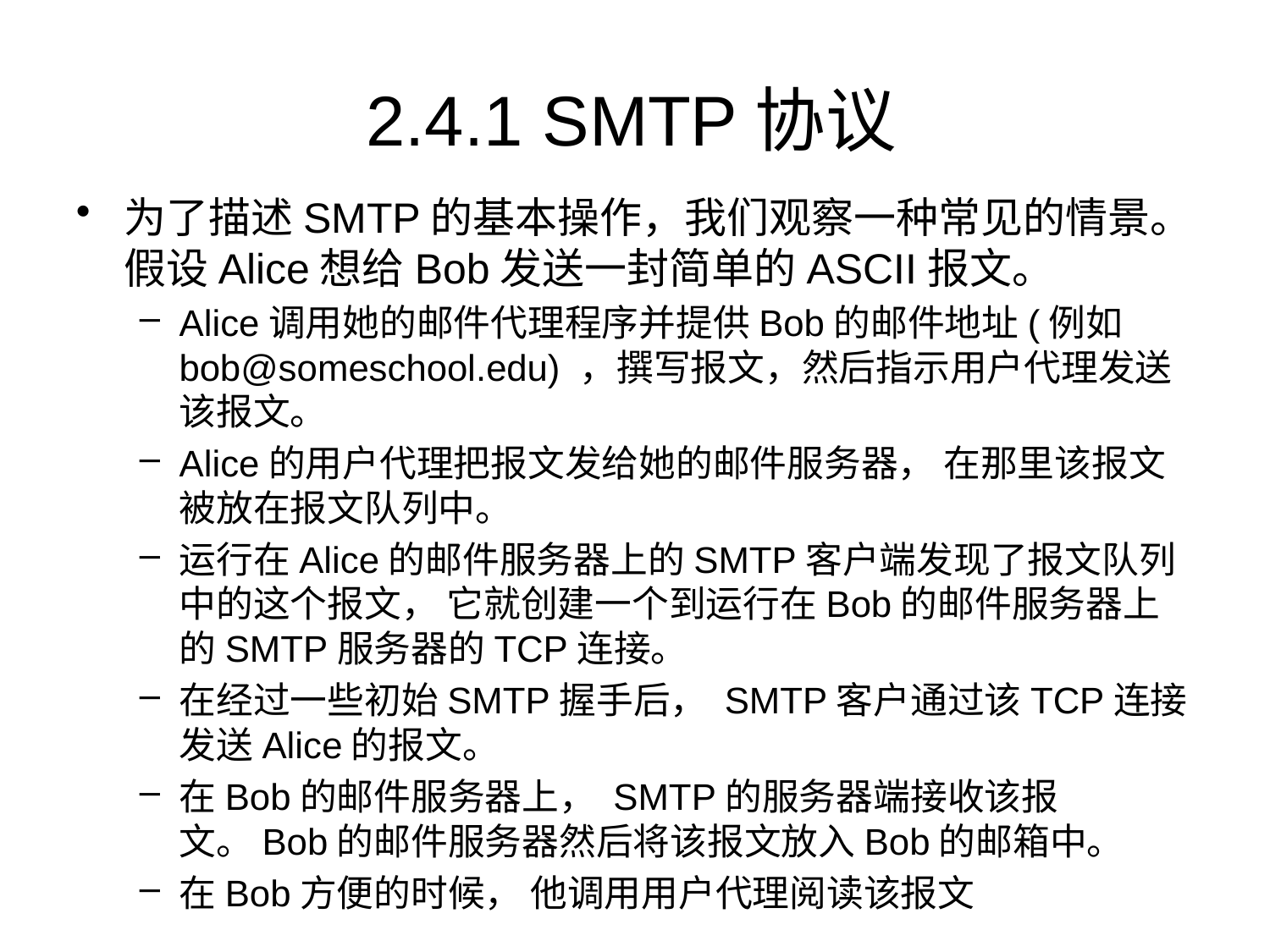

# 2.4.1 SMTP协议
为了描述SMTP的基本操作，我们观察一种常见的情景。假设Alice想给Bob发送一封简单的ASCII报文。
Alice调用她的邮件代理程序并提供Bob的邮件地址(例如bob@someschool.edu) ，撰写报文，然后指示用户代理发送该报文。
Alice的用户代理把报文发给她的邮件服务器， 在那里该报文被放在报文队列中。
运行在Alice的邮件服务器上的SMTP客户端发现了报文队列中的这个报文， 它就创建一个到运行在Bob的邮件服务器上的SMTP服务器的TCP连接。
在经过一些初始SMTP握手后， SMTP客户通过该TCP连接发送Alice的报文。
在Bob的邮件服务器上， SMTP的服务器端接收该报文。Bob的邮件服务器然后将该报文放入Bob的邮箱中。
在Bob方便的时候， 他调用用户代理阅读该报文